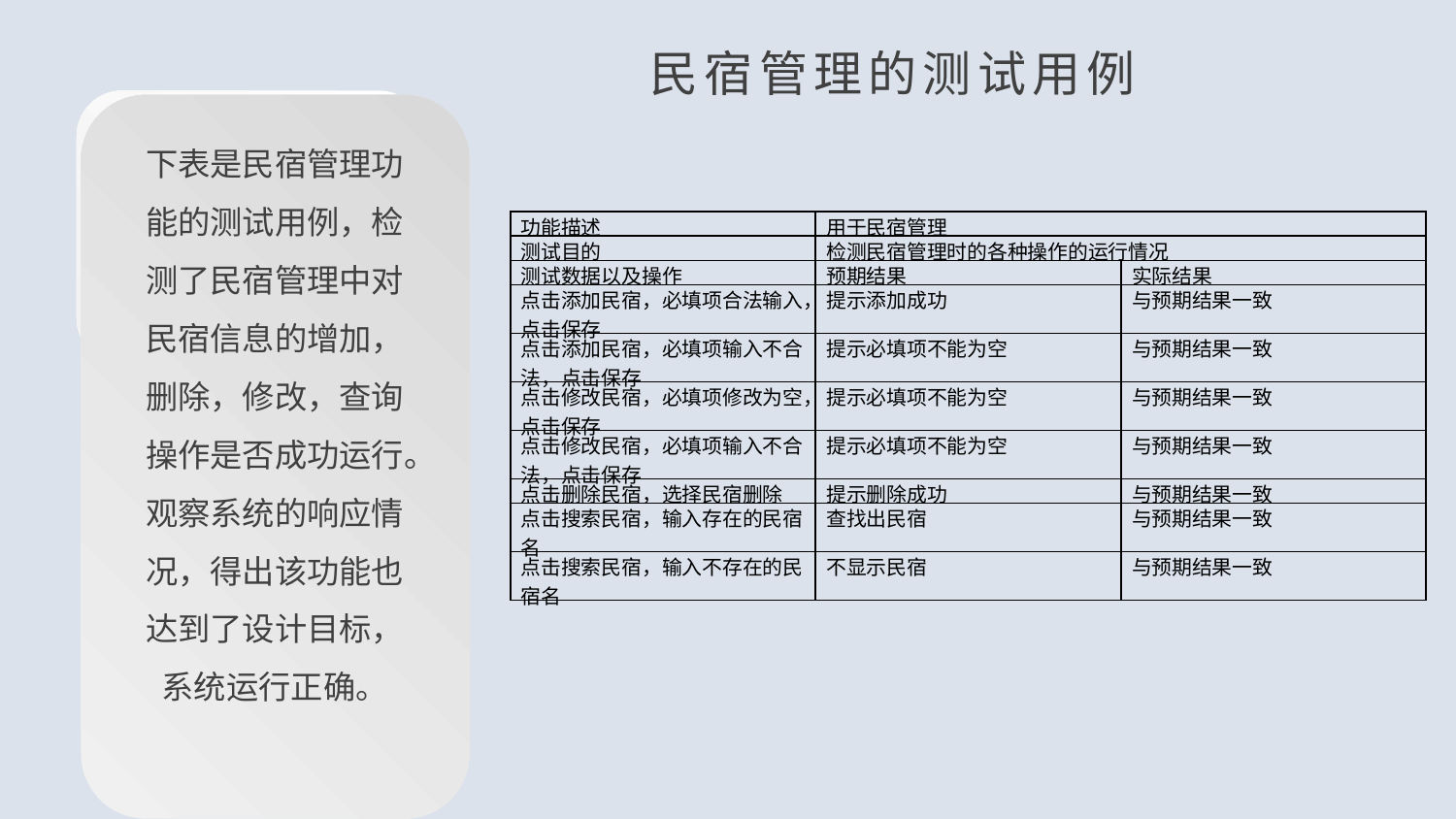

民宿管理的测试用例

下表是民宿管理功能的测试用例，检测了民宿管理中对民宿信息的增加，删除，修改，查询操作是否成功运行。观察系统的响应情况，得出该功能也达到了设计目标，系统运行正确。

| 功能描述 | 用于民宿管理 |  |
| --- | --- | --- |
| 测试目的 | 检测民宿管理时的各种操作的运行情况 |  |
| 测试数据以及操作 | 预期结果 | 实际结果 |
| 点击添加民宿，必填项合法输入，点击保存 | 提示添加成功 | 与预期结果一致 |
| 点击添加民宿，必填项输入不合法，点击保存 | 提示必填项不能为空 | 与预期结果一致 |
| 点击修改民宿，必填项修改为空，点击保存 | 提示必填项不能为空 | 与预期结果一致 |
| 点击修改民宿，必填项输入不合法，点击保存 | 提示必填项不能为空 | 与预期结果一致 |
| 点击删除民宿，选择民宿删除 | 提示删除成功 | 与预期结果一致 |
| 点击搜索民宿，输入存在的民宿名 | 查找出民宿 | 与预期结果一致 |
| 点击搜索民宿，输入不存在的民宿名 | 不显示民宿 | 与预期结果一致 |